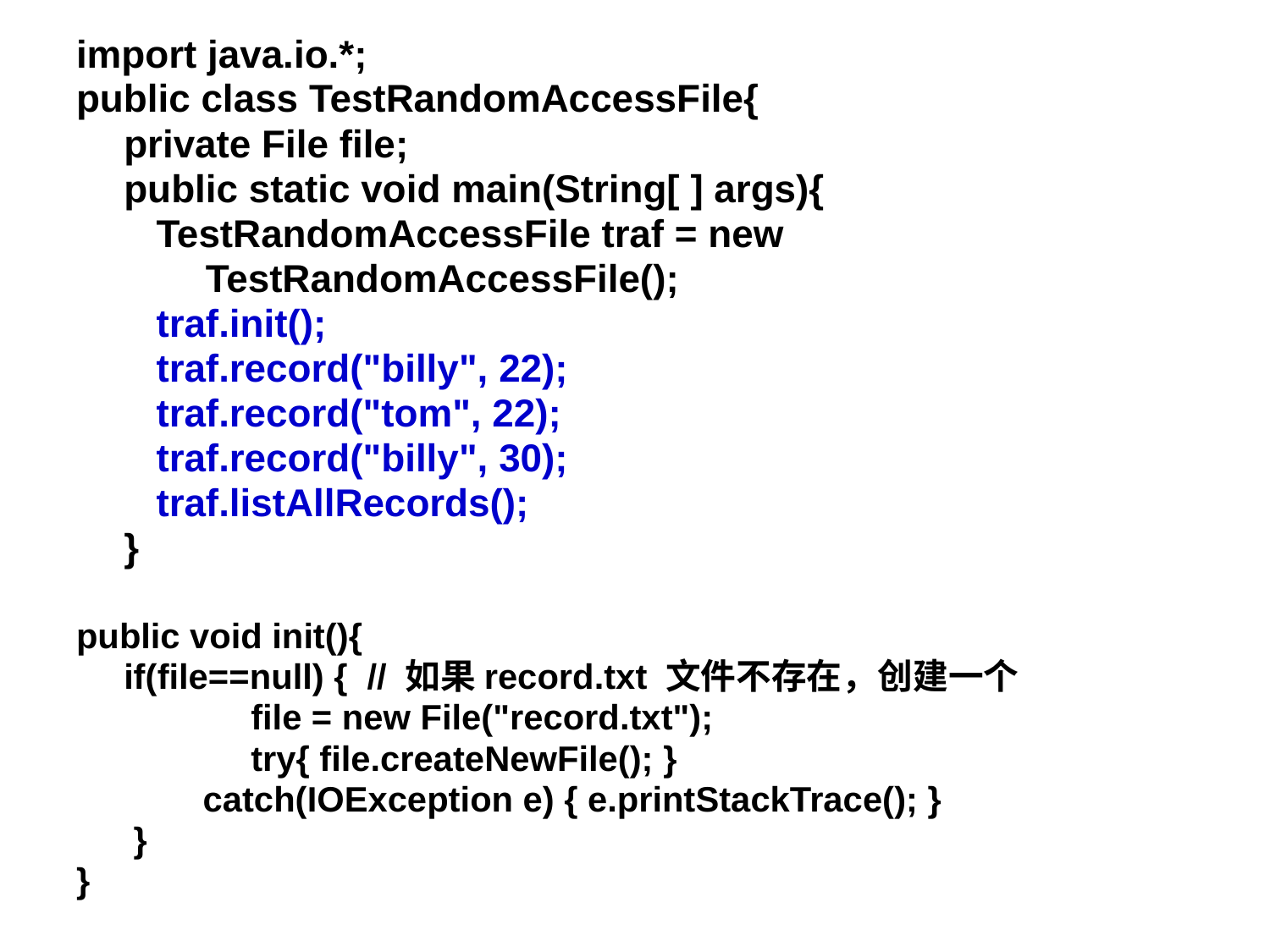

import java.io.*;
public class TestRandomAccessFile{
	private File file;
	public static void main(String[ ] args){
	   TestRandomAccessFile traf = new
            TestRandomAccessFile();
	   traf.init();
	   traf.record("billy", 22);
	   traf.record("tom", 22);
	   traf.record("billy", 30);
	   traf.listAllRecords();
	}

public void init(){
	if(file==null) {  // 如果record.txt 文件不存在，创建一个
		file = new File("record.txt");
		try{ file.createNewFile(); }
             catch(IOException e) { e.printStackTrace(); }
	 }
}